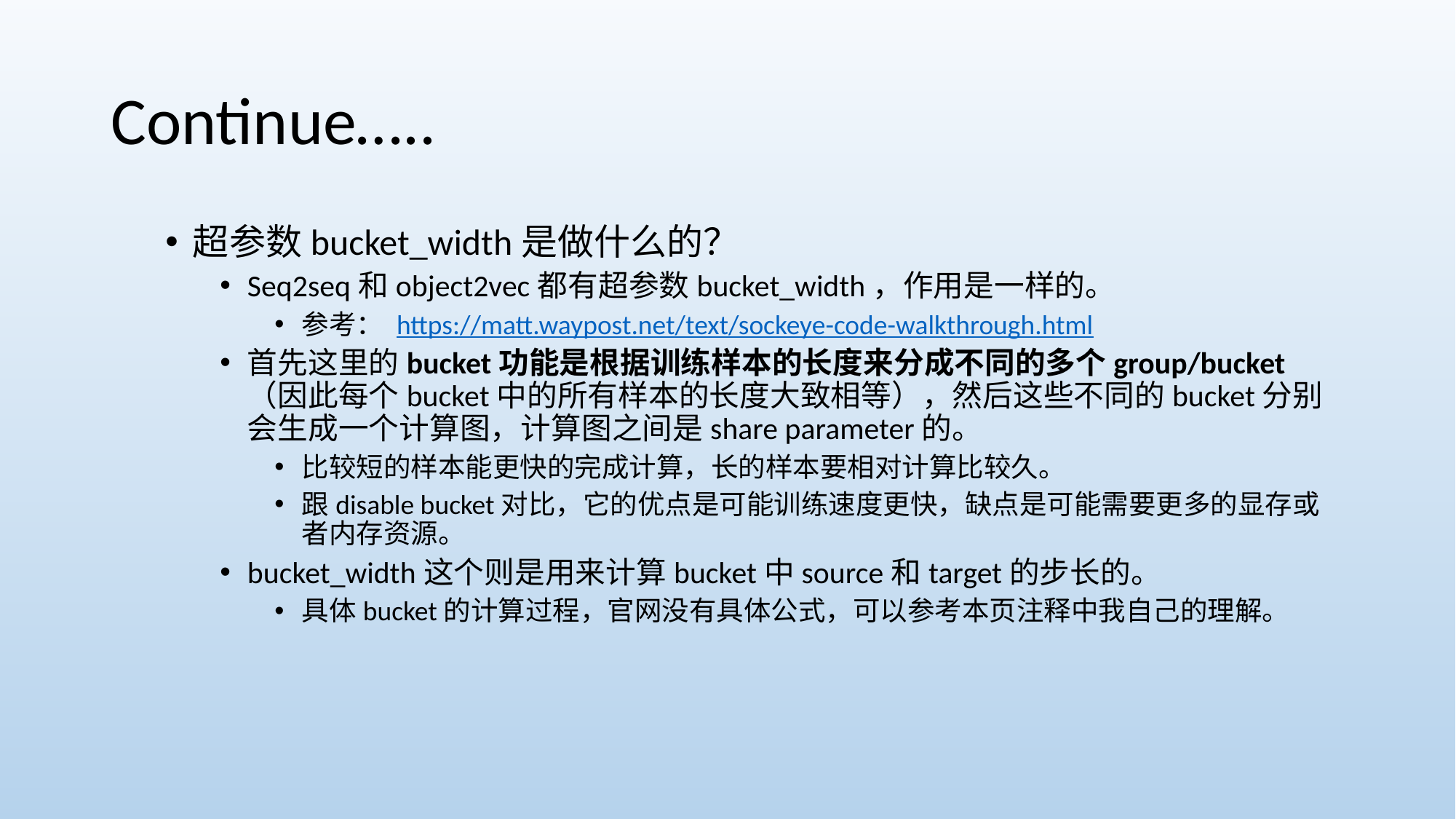

# Continue…..
超参数bucket_width是做什么的？
Seq2seq和object2vec都有超参数bucket_width，作用是一样的。
参考： https://matt.waypost.net/text/sockeye-code-walkthrough.html
首先这里的bucket功能是根据训练样本的长度来分成不同的多个group/bucket（因此每个bucket中的所有样本的长度大致相等），然后这些不同的bucket分别会生成一个计算图，计算图之间是share parameter的。
比较短的样本能更快的完成计算，长的样本要相对计算比较久。
跟disable bucket对比，它的优点是可能训练速度更快，缺点是可能需要更多的显存或者内存资源。
bucket_width这个则是用来计算bucket中source和target的步长的。
具体bucket的计算过程，官网没有具体公式，可以参考本页注释中我自己的理解。